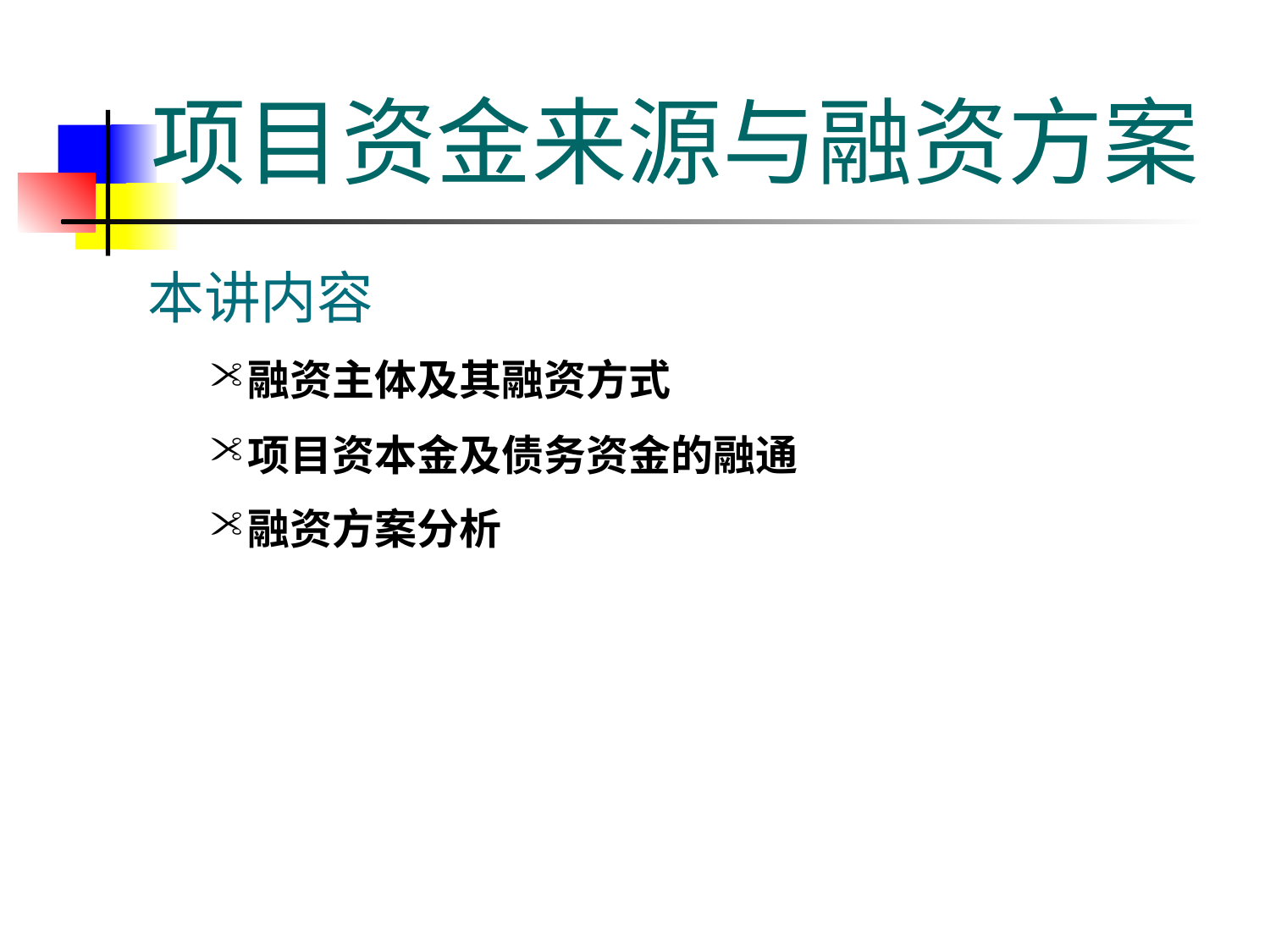

# 项目资金来源与融资方案
本讲内容
融资主体及其融资方式
项目资本金及债务资金的融通
融资方案分析